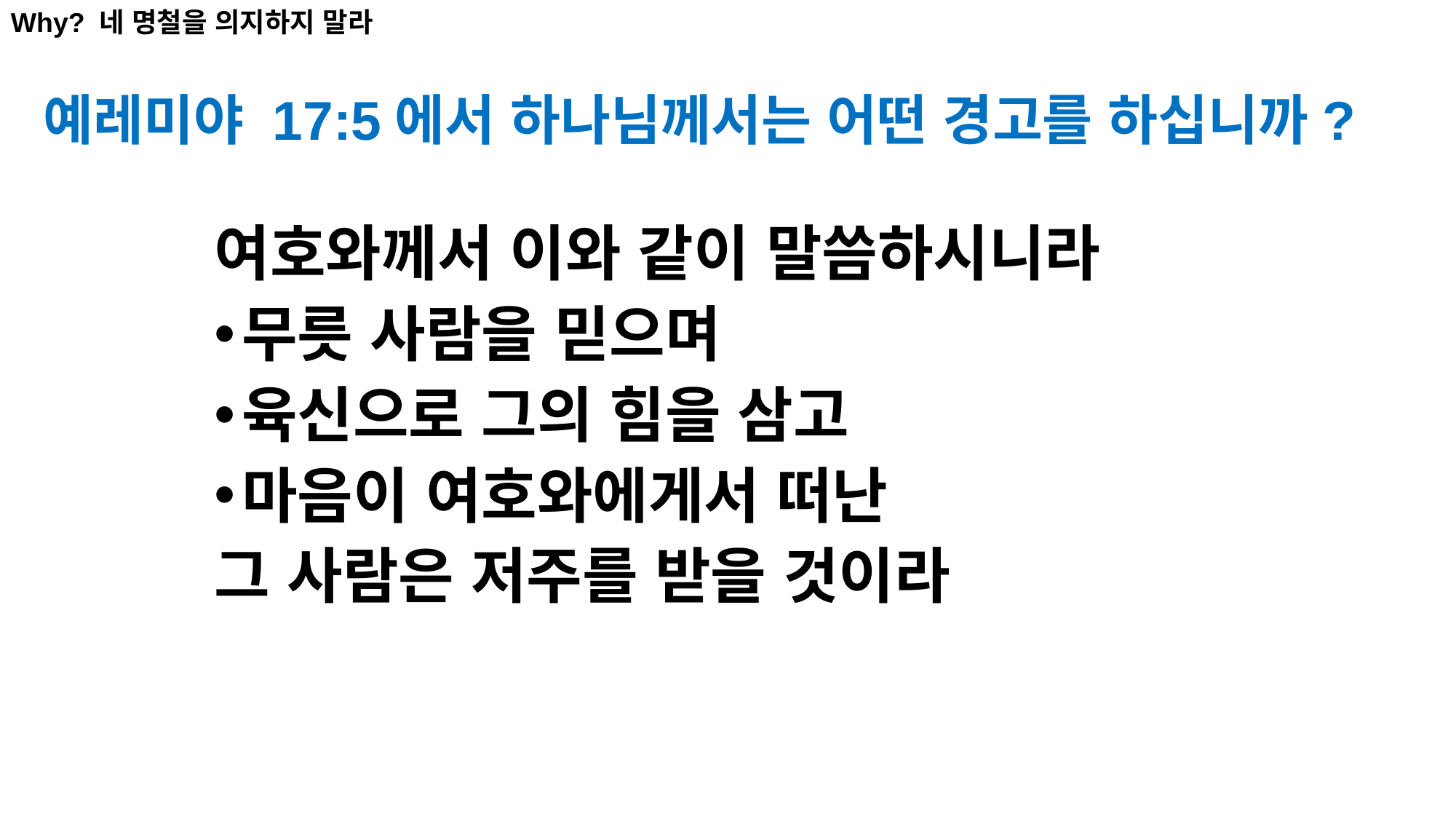

Why? 네 명철을 의지하지 말라
# 예레미야 17:5에서 하나님께서는 어떤 경고를 하십니까?
여호와께서 이와 같이 말씀하시니라
무릇 사람을 믿으며
육신으로 그의 힘을 삼고
마음이 여호와에게서 떠난
그 사람은 저주를 받을 것이라